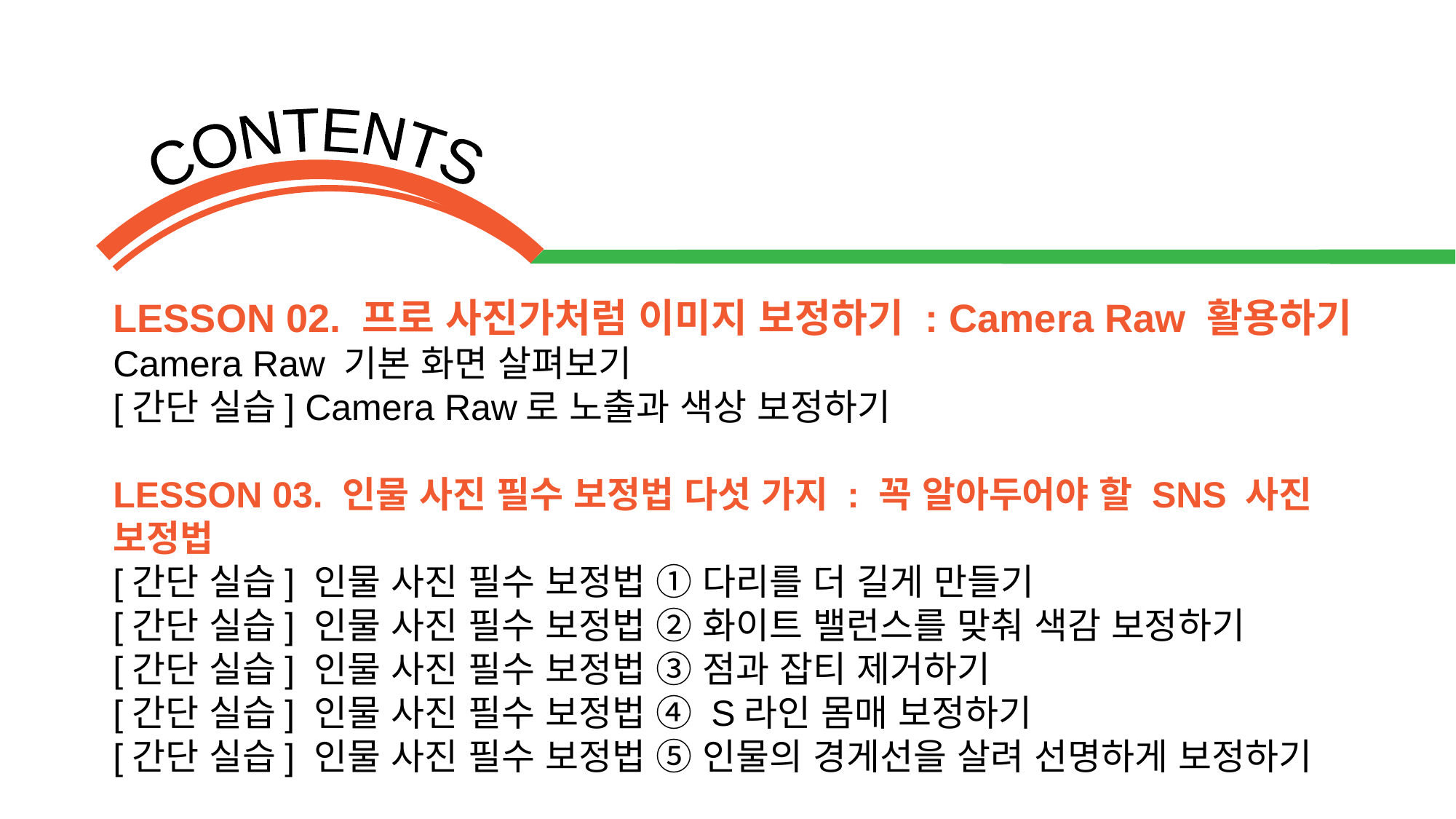

LESSON 02. 프로 사진가처럼 이미지 보정하기 : Camera Raw 활용하기
Camera Raw 기본 화면 살펴보기
[간단 실습] Camera Raw로 노출과 색상 보정하기

LESSON 03. 인물 사진 필수 보정법 다섯 가지 : 꼭 알아두어야 할 SNS 사진 보정법
[간단 실습] 인물 사진 필수 보정법 ① 다리를 더 길게 만들기
[간단 실습] 인물 사진 필수 보정법 ② 화이트 밸런스를 맞춰 색감 보정하기
[간단 실습] 인물 사진 필수 보정법 ③ 점과 잡티 제거하기
[간단 실습] 인물 사진 필수 보정법 ④ S라인 몸매 보정하기
[간단 실습] 인물 사진 필수 보정법 ⑤ 인물의 경게선을 살려 선명하게 보정하기